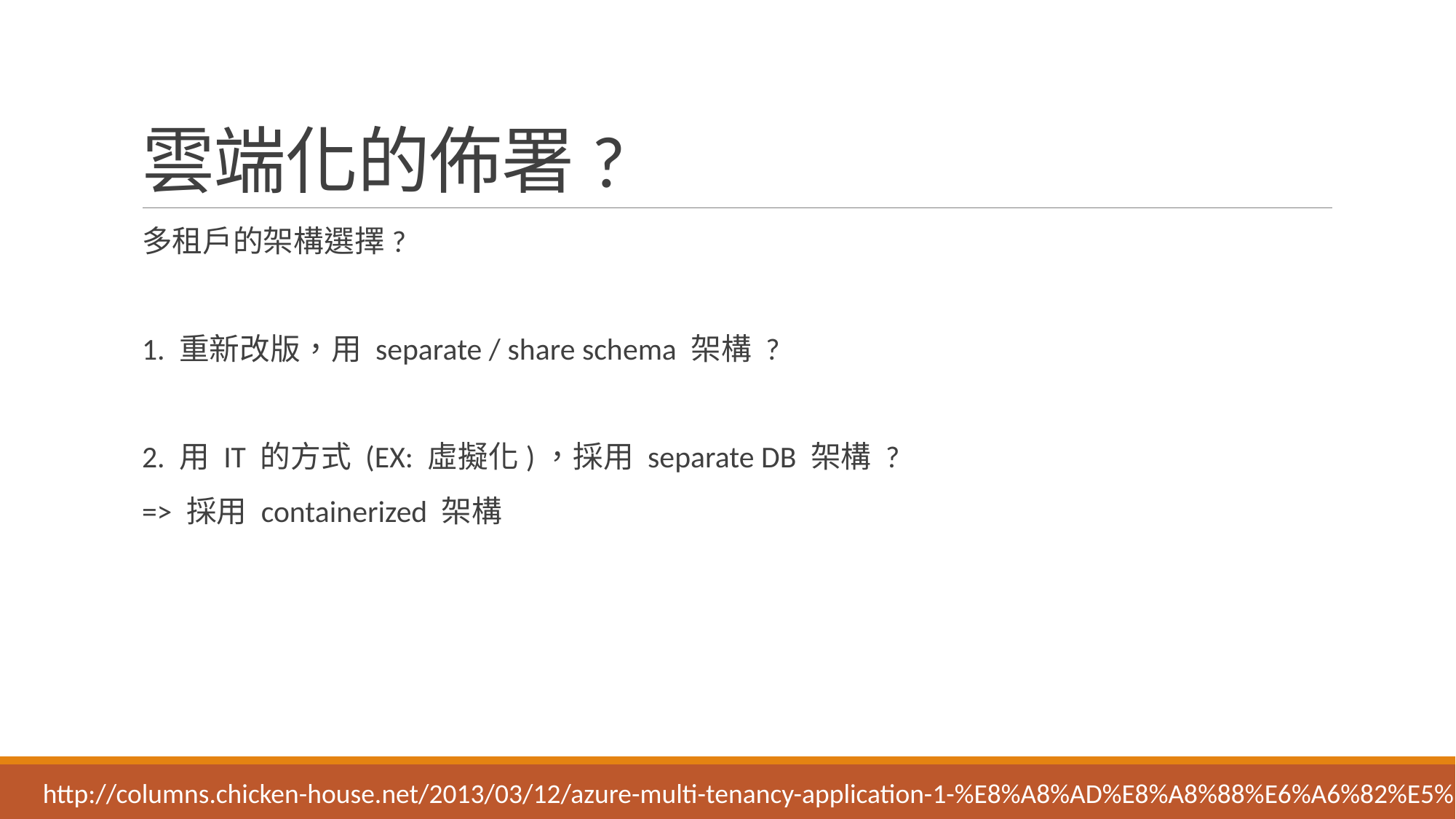

# 雲端化的佈署?
多租戶的架構選擇?

1. 重新改版，用 separate / share schema 架構 ?

2. 用 IT 的方式 (EX: 虛擬化)，採用 separate DB 架構 ?
=> 採用 containerized 架構
http://columns.chicken-house.net/2013/03/12/azure-multi-tenancy-application-1-%E8%A8%AD%E8%A8%88%E6%A6%82%E5%BF%B5/